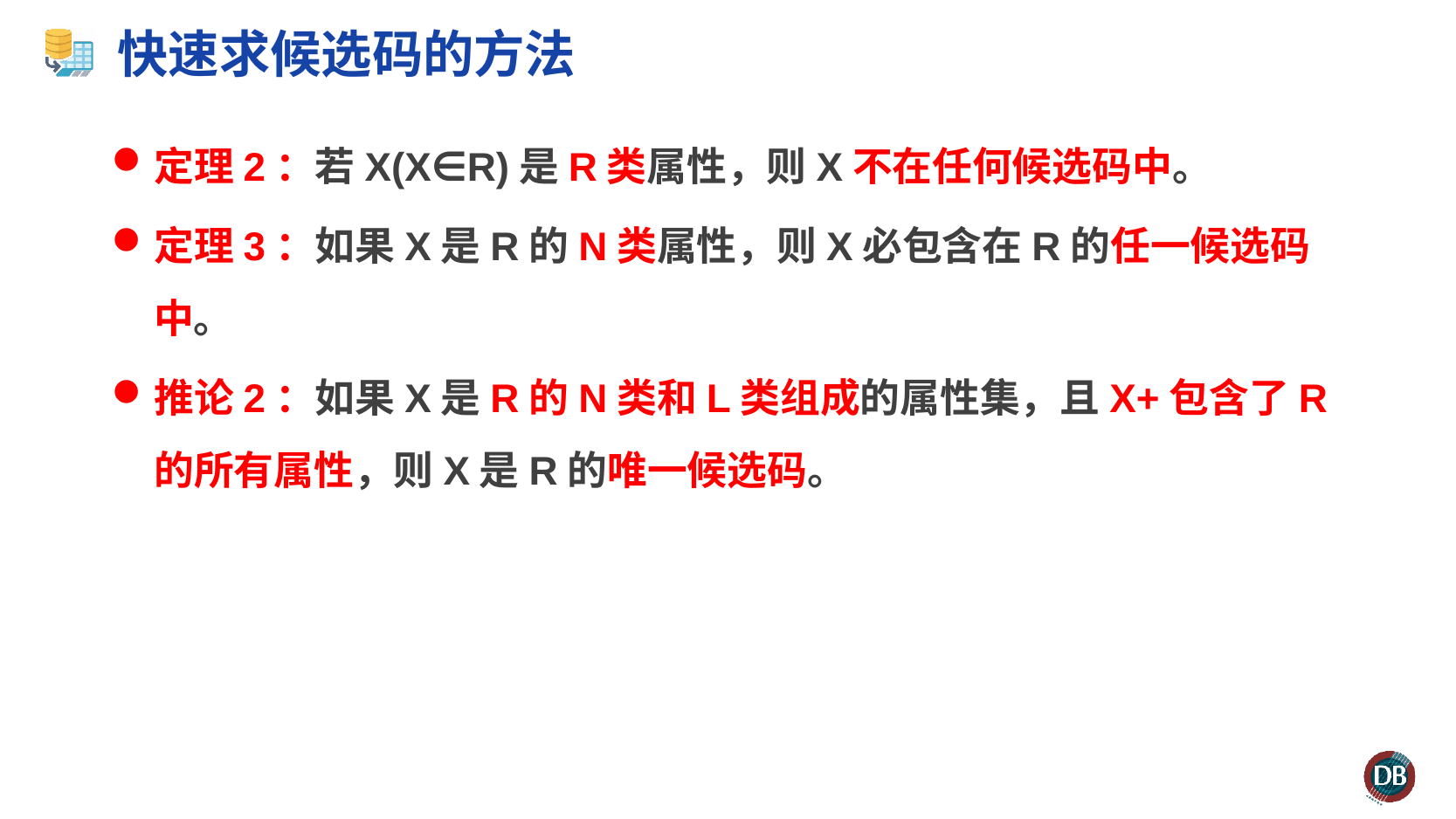

# 快速求候选码的方法
定理2：若X(X∈R)是R类属性，则X不在任何候选码中。
定理3：如果X是R的N类属性，则X必包含在R的任一候选码中。
推论2：如果X是R的N类和L类组成的属性集，且X+包含了R的所有属性，则X是R的唯一候选码。